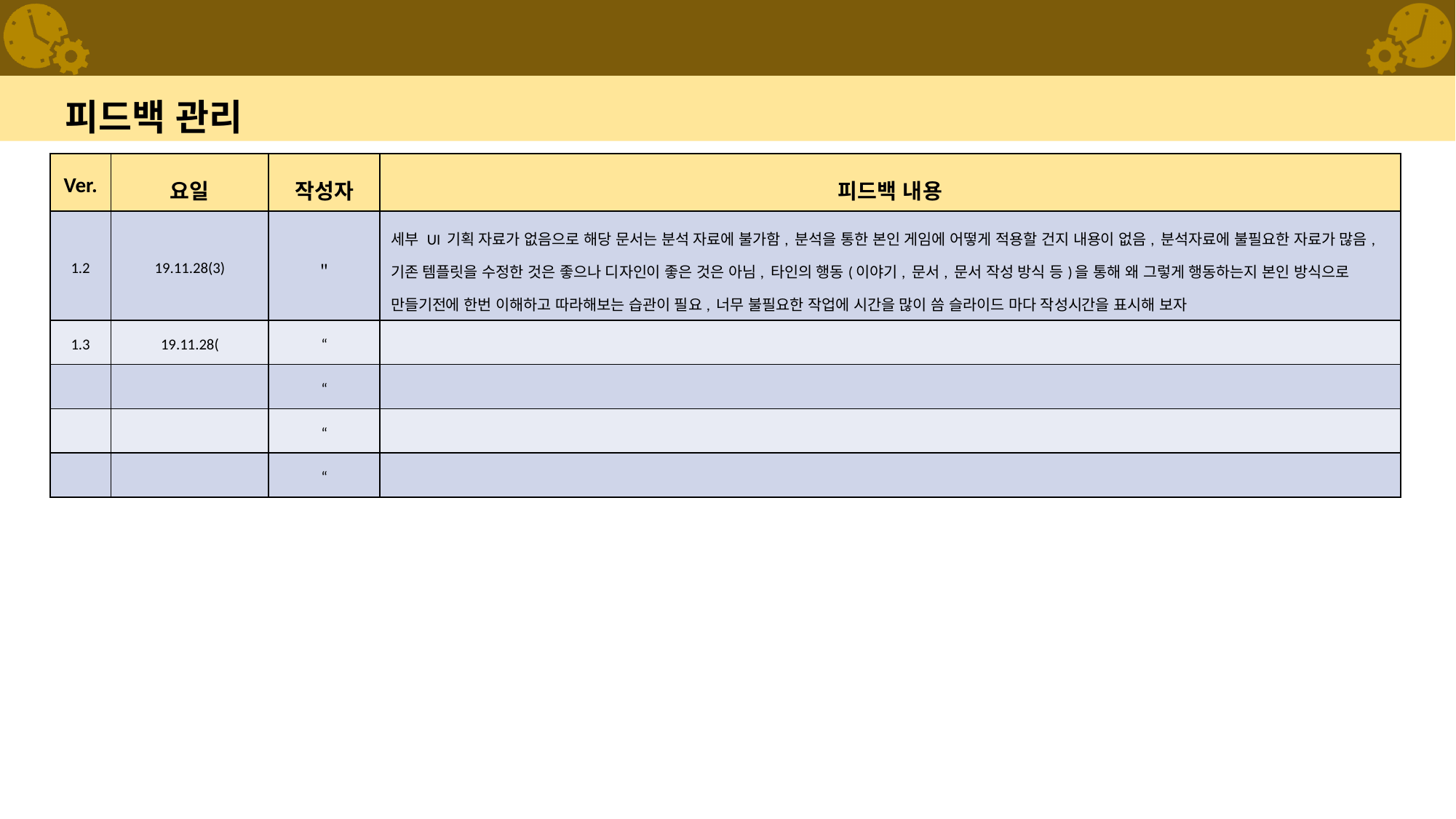

# 피드백 관리
| Ver. | 요일 | 작성자 | 피드백 내용 |
| --- | --- | --- | --- |
| 1.2 | 19.11.28(3) | ＂ | 세부 UI 기획 자료가 없음으로 해당 문서는 분석 자료에 불가함, 분석을 통한 본인 게임에 어떻게 적용할 건지 내용이 없음, 분석자료에 불필요한 자료가 많음, 기존 템플릿을 수정한 것은 좋으나 디자인이 좋은 것은 아님, 타인의 행동(이야기, 문서, 문서 작성 방식 등)을 통해 왜 그렇게 행동하는지 본인 방식으로 만들기전에 한번 이해하고 따라해보는 습관이 필요, 너무 불필요한 작업에 시간을 많이 씀 슬라이드 마다 작성시간을 표시해 보자 |
| 1.3 | 19.11.28( | “ |  |
|  |  | “ |  |
|  |  | “ |  |
|  |  | “ |  |